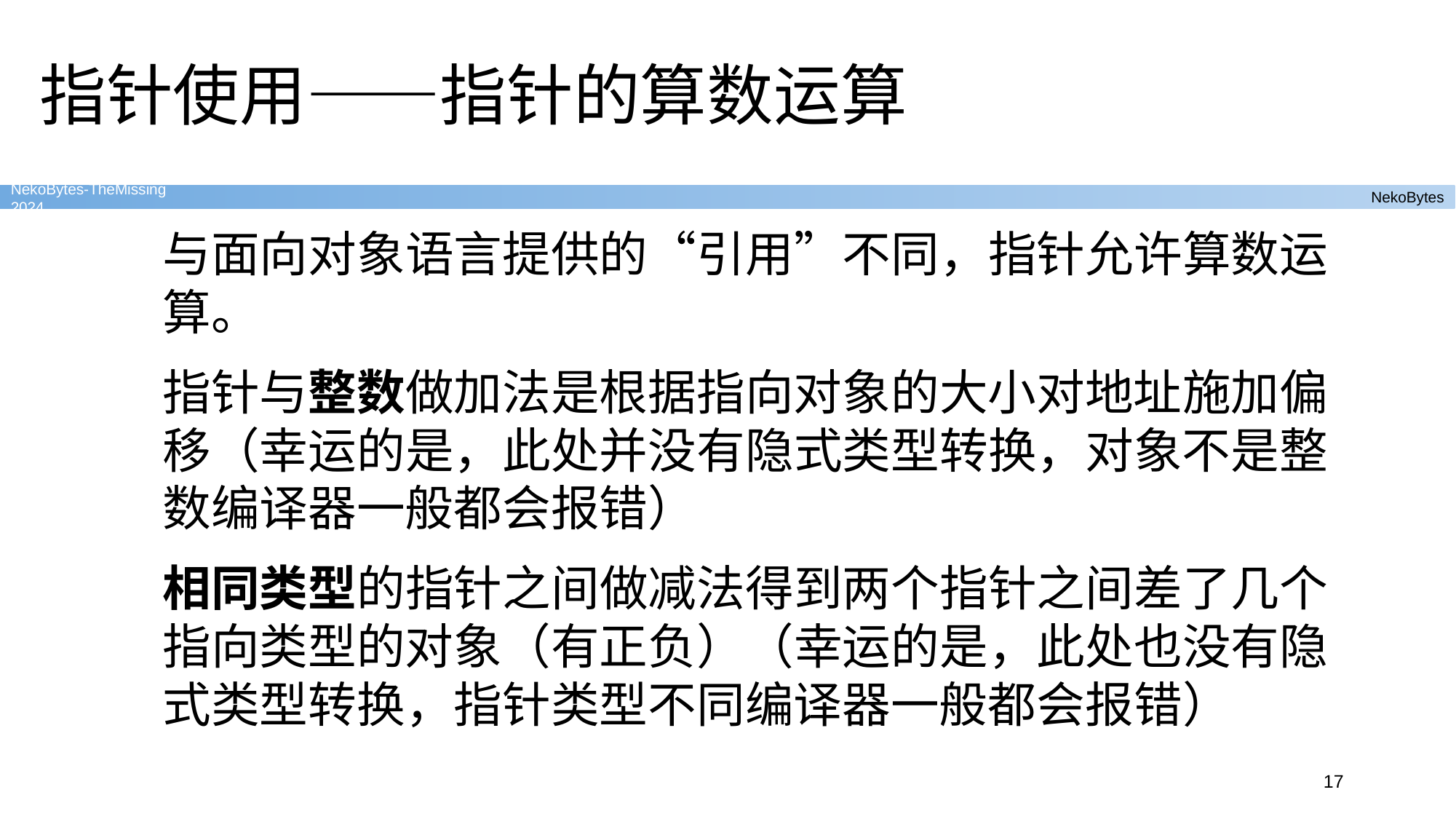

# 指针使用——指针的算数运算
与面向对象语言提供的“引用”不同，指针允许算数运算。
指针与整数做加法是根据指向对象的大小对地址施加偏移（幸运的是，此处并没有隐式类型转换，对象不是整数编译器一般都会报错）
相同类型的指针之间做减法得到两个指针之间差了几个指向类型的对象（有正负）（幸运的是，此处也没有隐式类型转换，指针类型不同编译器一般都会报错）
17